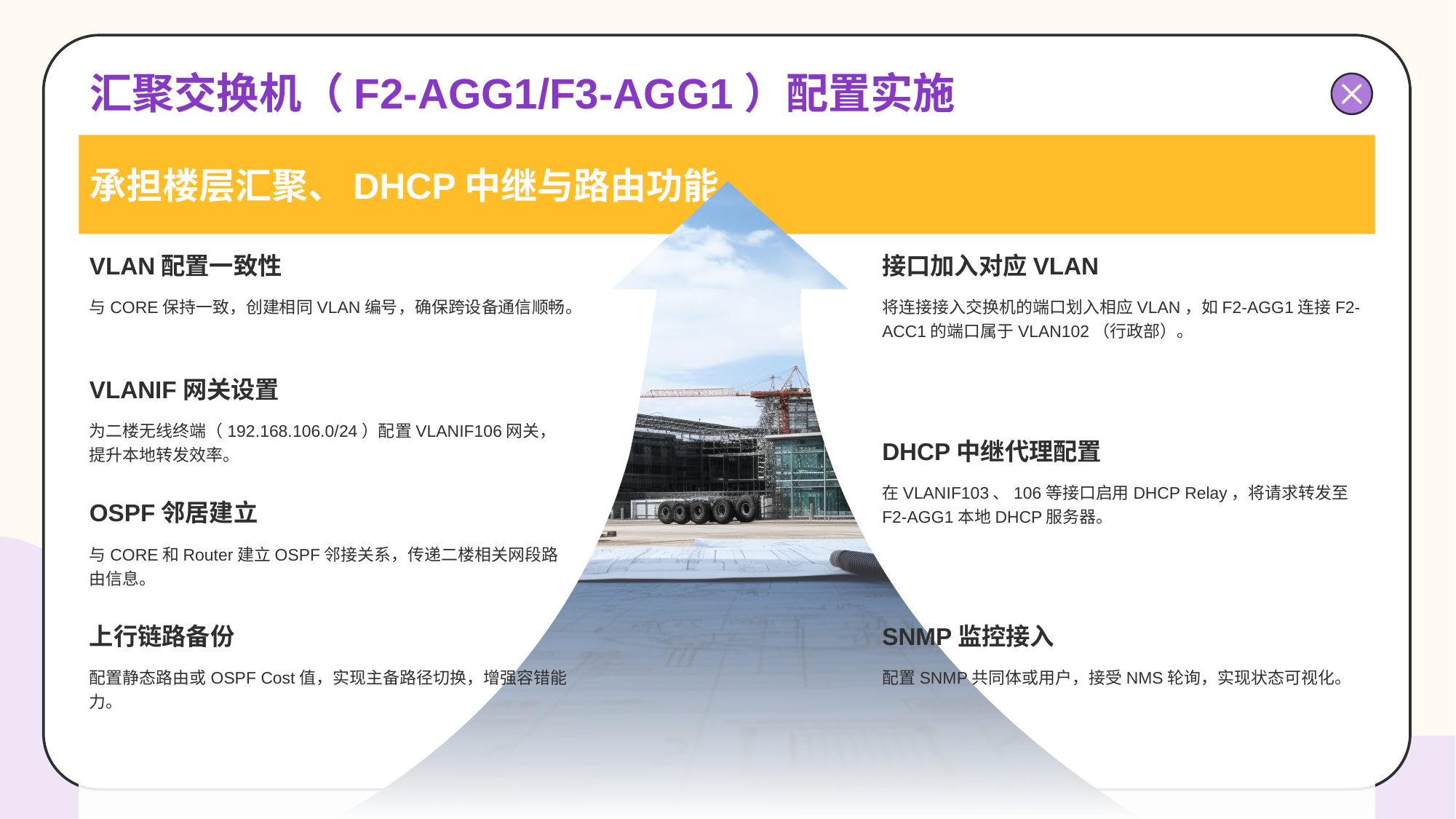

# 汇聚交换机（F2-AGG1/F3-AGG1）配置实施
承担楼层汇聚、DHCP中继与路由功能

VLAN配置一致性
与CORE保持一致，创建相同VLAN编号，确保跨设备通信顺畅。
接口加入对应VLAN
将连接接入交换机的端口划入相应VLAN，如F2-AGG1连接F2-ACC1的端口属于VLAN102（行政部）。
VLANIF网关设置
为二楼无线终端（192.168.106.0/24）配置VLANIF106网关，提升本地转发效率。
DHCP中继代理配置
在VLANIF103、106等接口启用DHCP Relay，将请求转发至F2-AGG1本地DHCP服务器。

OSPF邻居建立
与CORE和Router建立OSPF邻接关系，传递二楼相关网段路由信息。
上行链路备份
配置静态路由或OSPF Cost值，实现主备路径切换，增强容错能力。
SNMP监控接入
配置SNMP共同体或用户，接受NMS轮询，实现状态可视化。